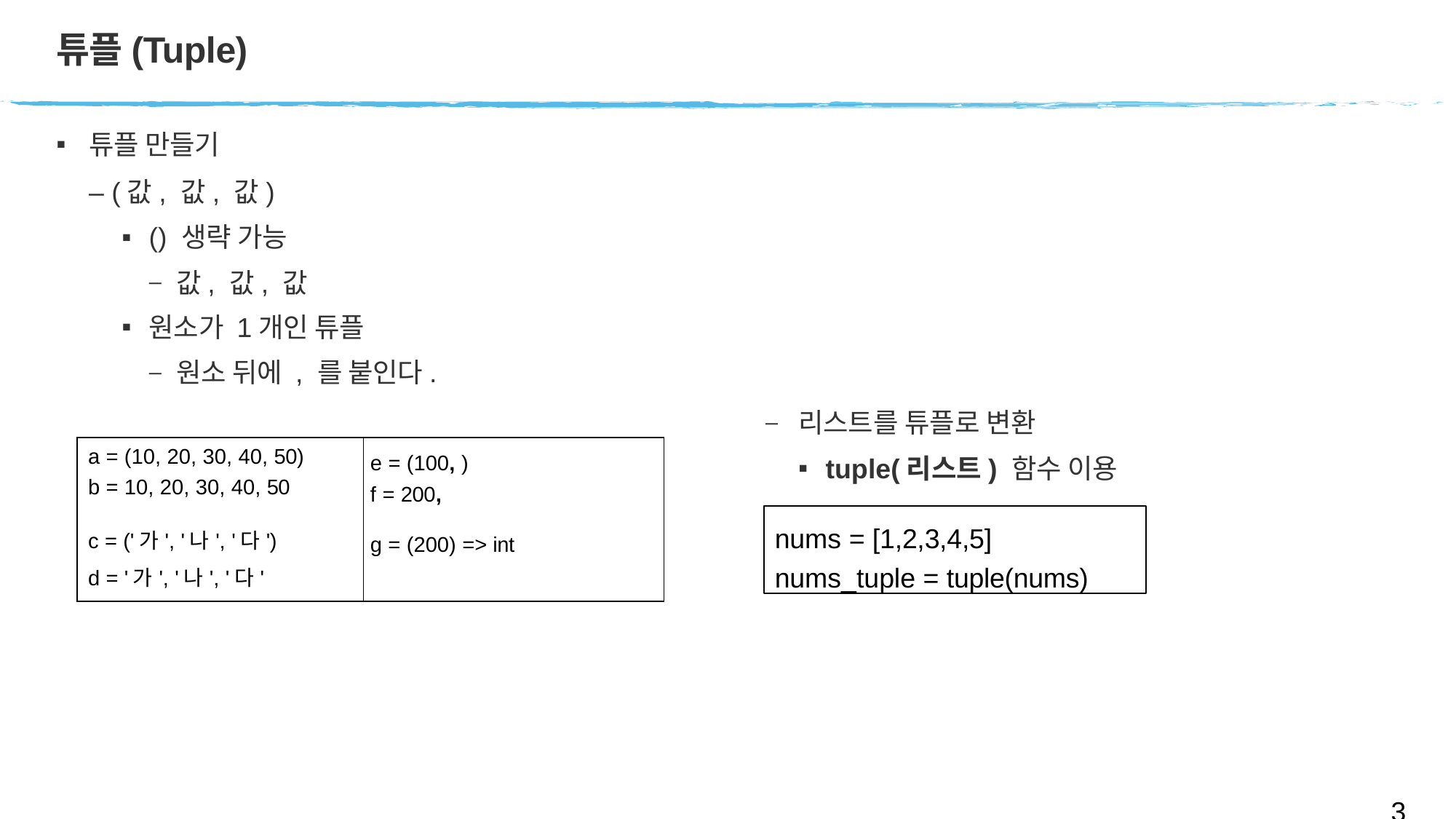

# 튜플(Tuple)
튜플 만들기
– (값, 값, 값)
() 생략 가능
값, 값, 값
원소가 1개인 튜플
원소 뒤에 , 를 붙인다.
리스트를 튜플로 변환
tuple(리스트) 함수 이용

| a = (10, 20, 30, 40, 50) b = 10, 20, 30, 40, 50 | e = (100, ) f = 200, |
| --- | --- |
| c = ('가', '나', '다') d = '가', '나', '다' | g = (200) => int |
nums = [1,2,3,4,5]
nums_tuple = tuple(nums)
32